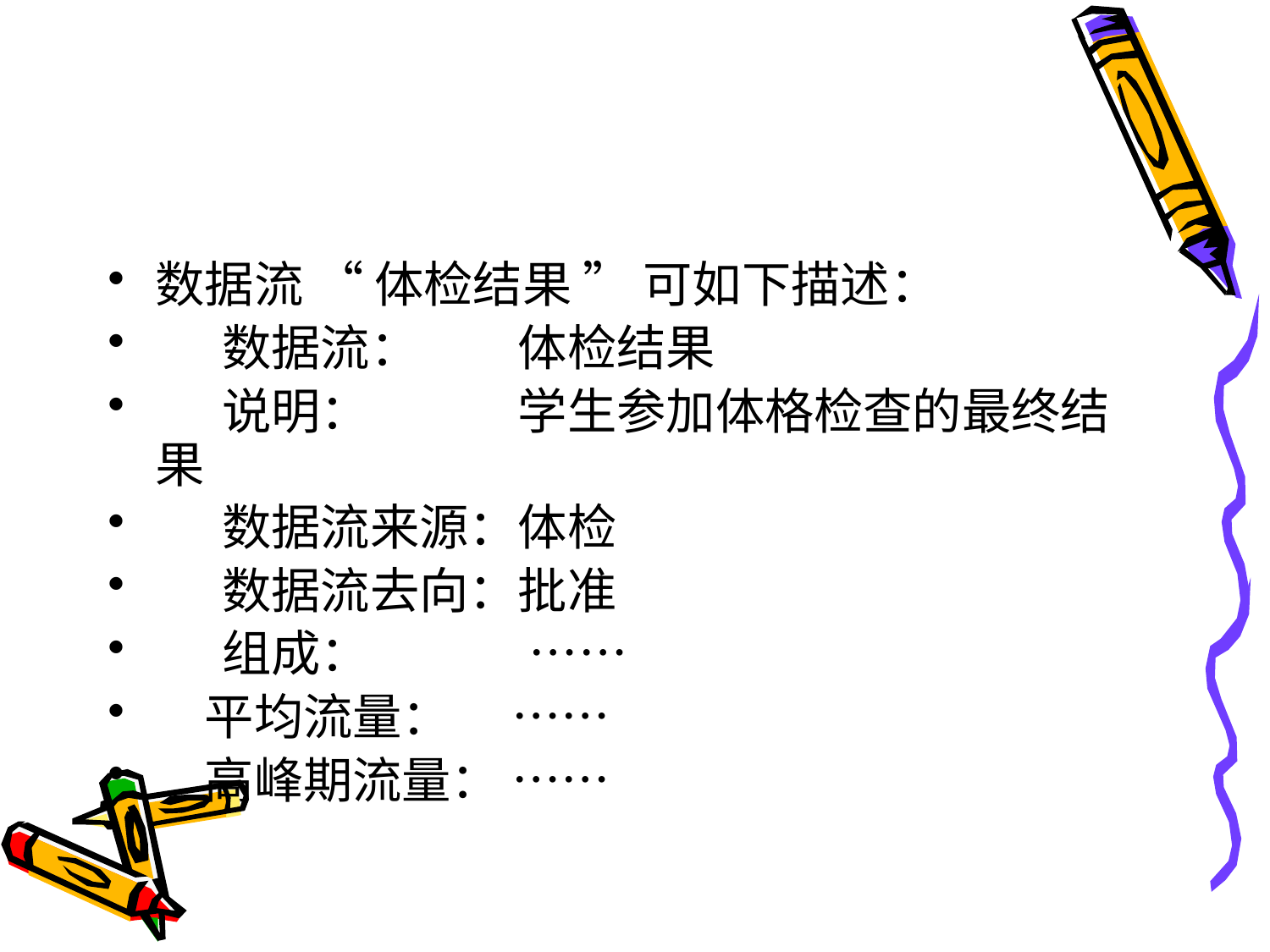

#
数据流 “ 体检结果 ” 可如下描述：
     数据流：　　体检结果
     说明：　　　学生参加体格检查的最终结果
     数据流来源：体检
     数据流去向：批准
     组成：　　　 ……
　平均流量：　 ……
　高峰期流量： ……